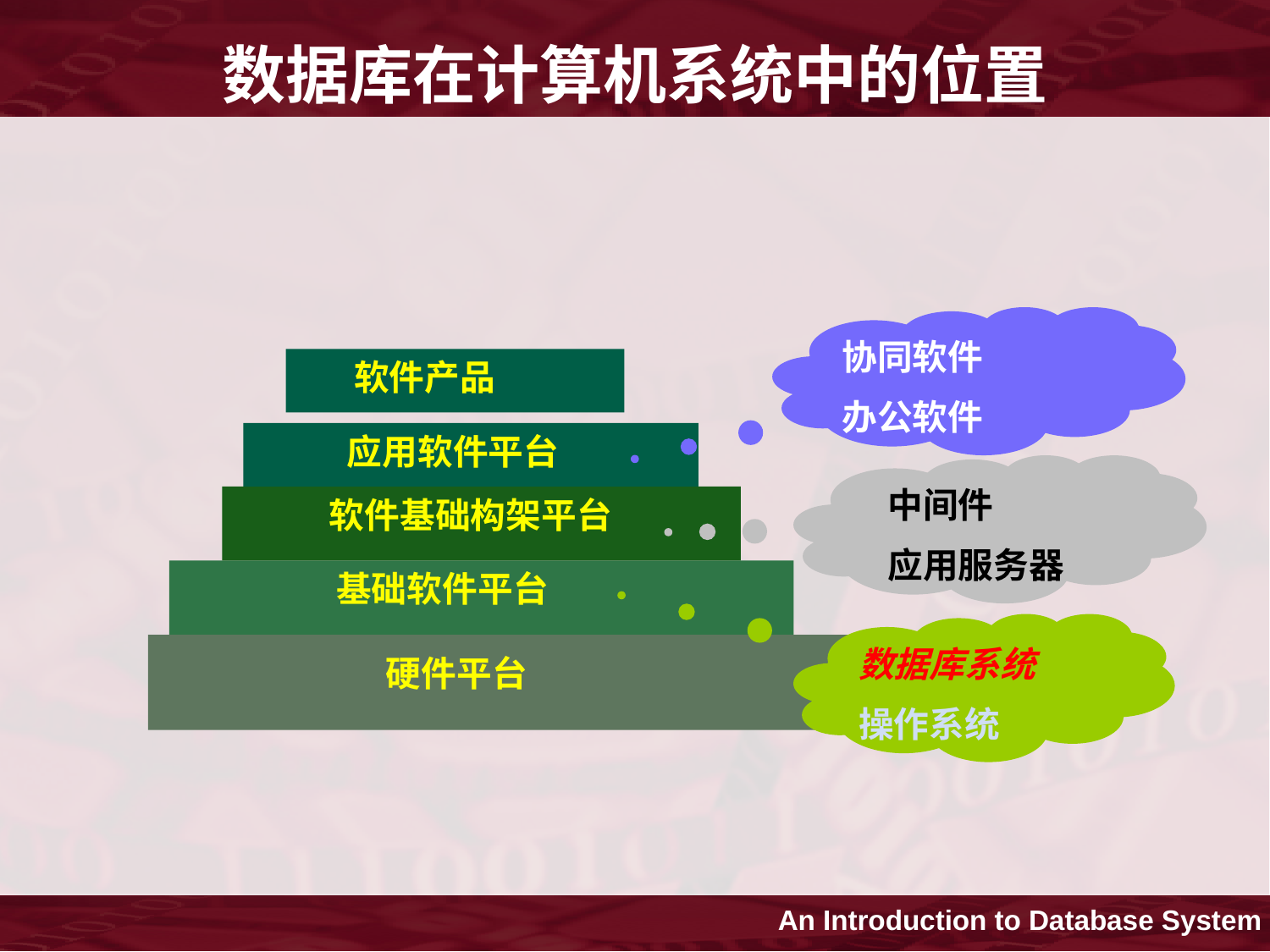

# 数据库在计算机系统中的位置
协同软件
办公软件

软件产品

应用软件平台

  中间件
  应用服务器

软件基础构架平台

基础软件平台
数据库系统
操作系统

硬件平台